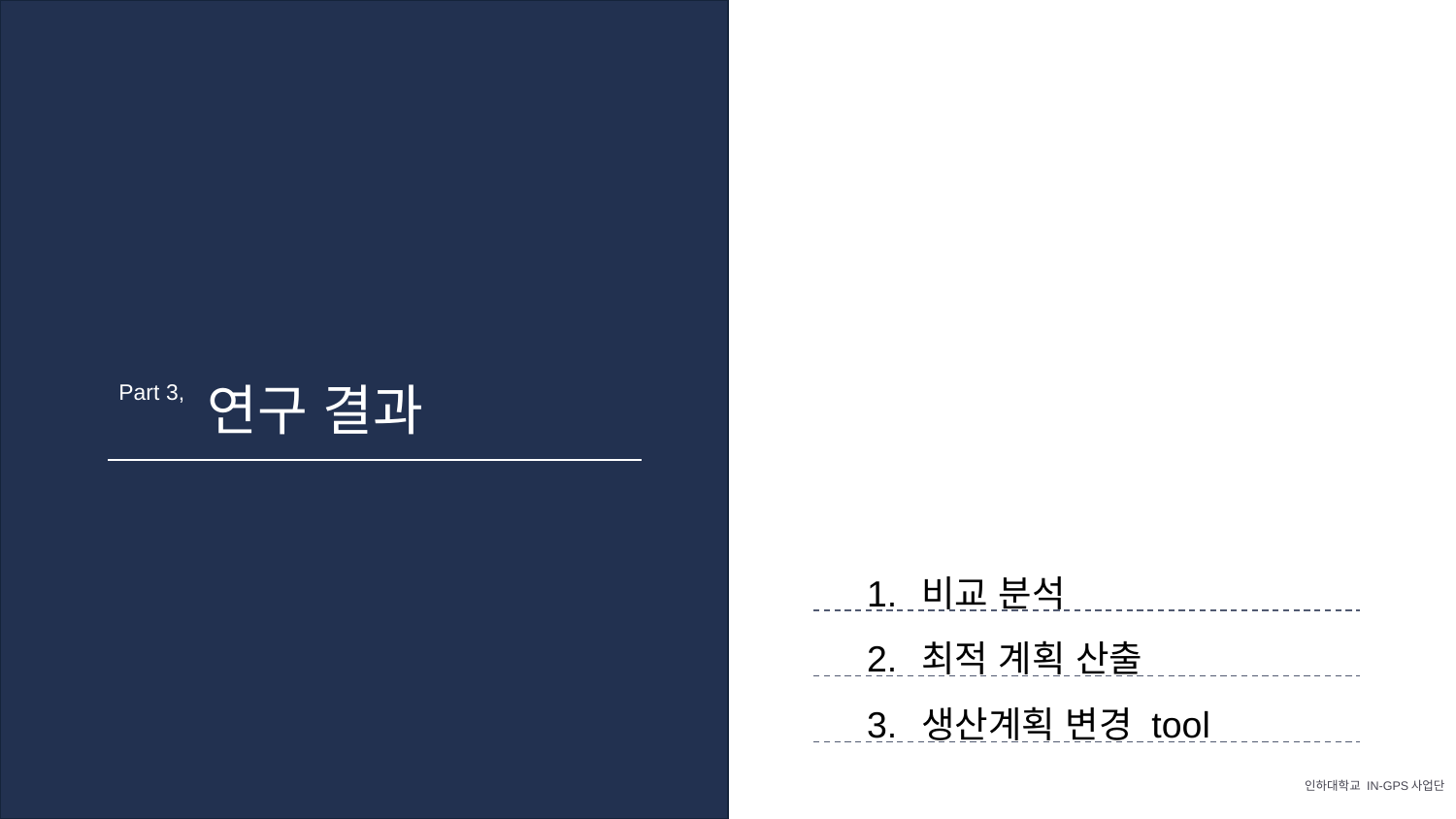

연구 결과
Part 3,
Part 3,
비교 분석
최적 계획 산출
생산계획 변경 tool